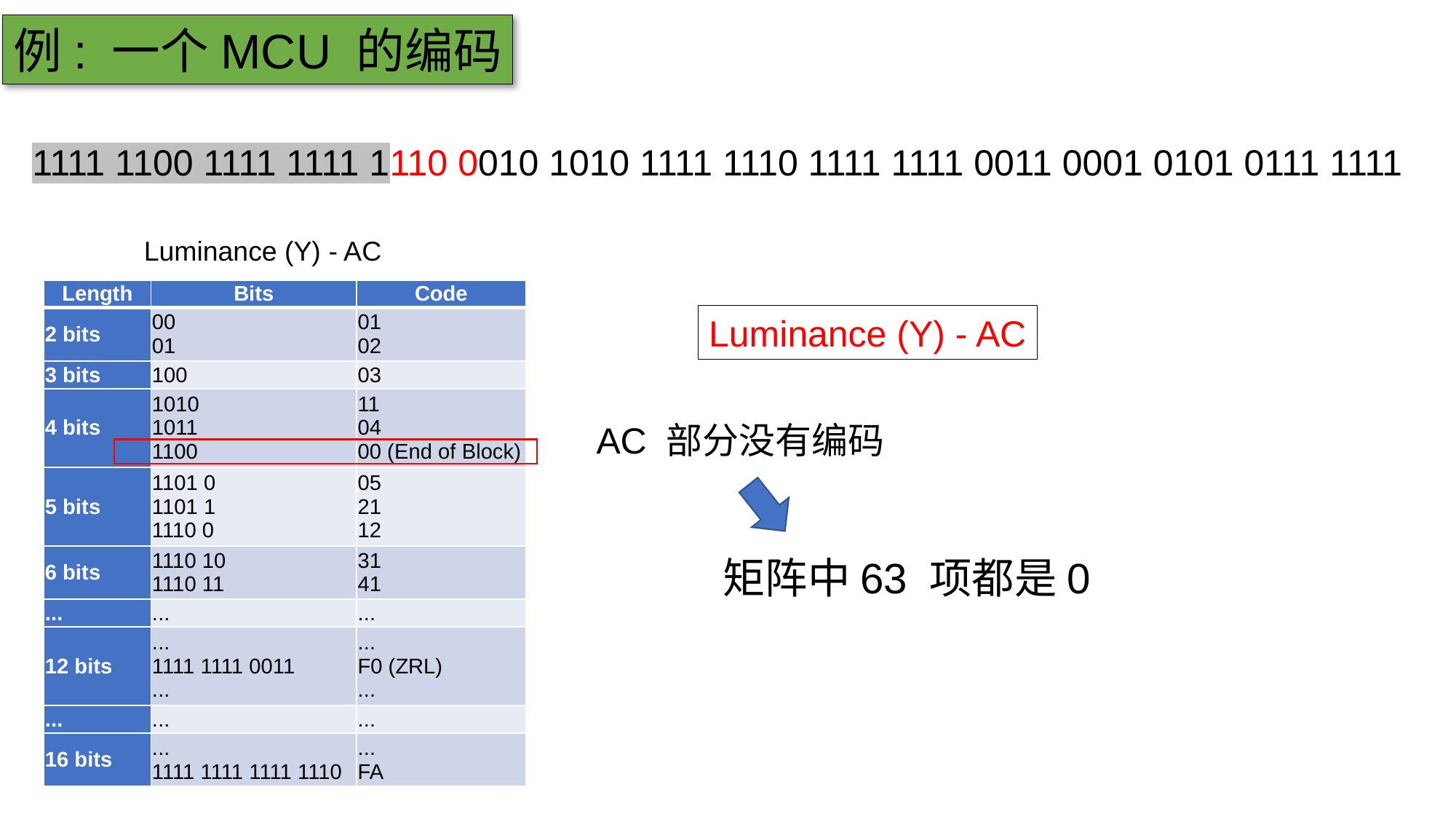

例: 一个MCU 的编码
1111 1100 1111 1111 1110 0010 1010 1111 1110 1111 1111 0011 0001 0101 0111 1111
Luminance (Y) - AC
| Length | Bits | Code |
| --- | --- | --- |
| 2 bits | 00 01 | 01 02 |
| 3 bits | 100 | 03 |
| 4 bits | 1010 1011 1100 | 11 04 00 (End of Block) |
| 5 bits | 1101 0 1101 1 1110 0 | 05 21 12 |
| 6 bits | 1110 10 1110 11 | 31 41 |
| ... | ... | ... |
| 12 bits | ... 1111 1111 0011 ... | ... F0 (ZRL) ... |
| ... | ... | ... |
| 16 bits | ... 1111 1111 1111 1110 | ... FA |
Luminance (Y) - AC
 AC 部分没有编码

矩阵中63 项都是0